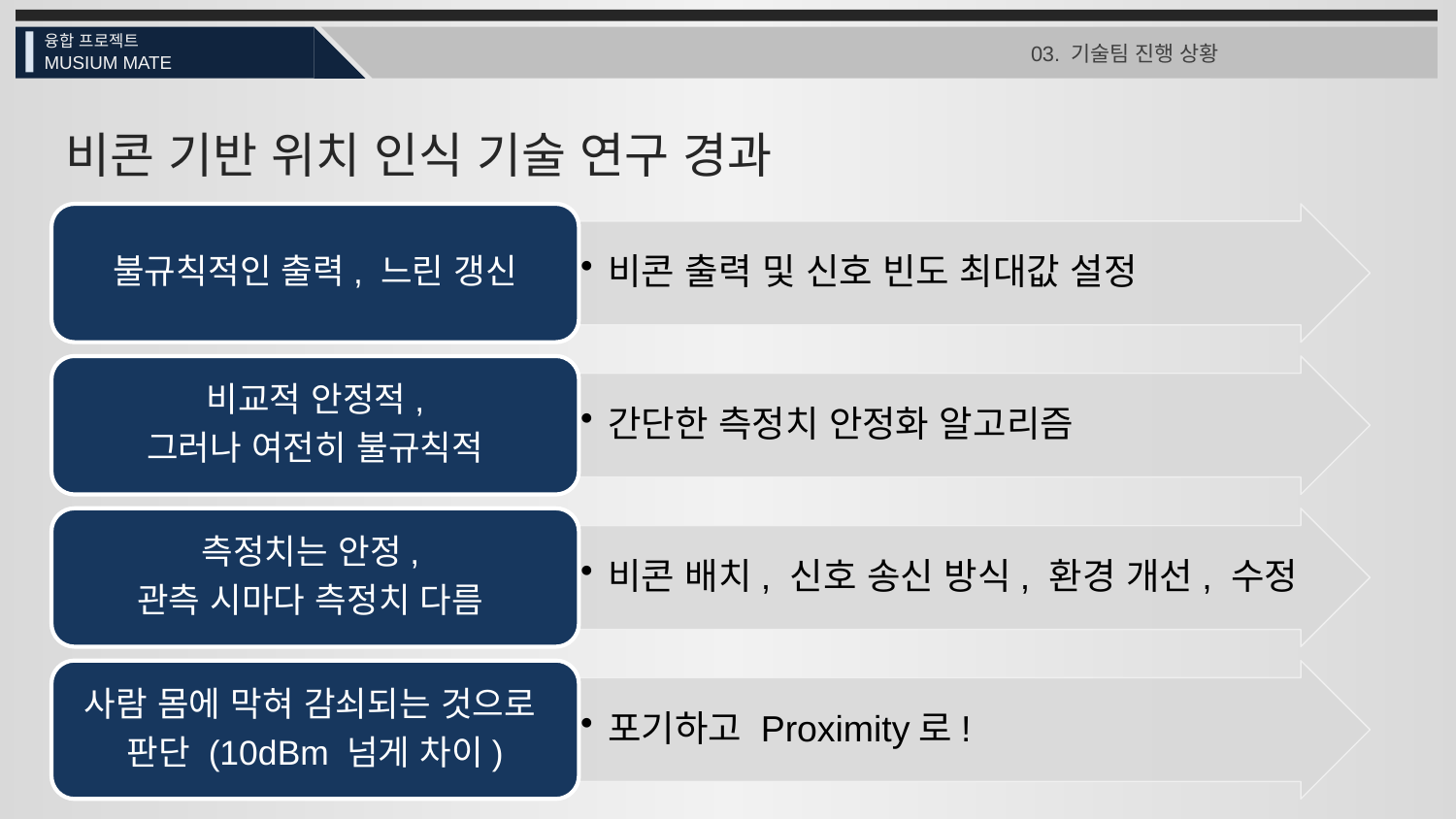

융합 프로젝트

03. 기술팀 진행 상황
MUSIUM MATE
비콘 기반 위치 인식 기술 연구 경과
불규칙적인 출력, 느린 갱신
비콘 출력 및 신호 빈도 최대값 설정
비교적 안정적,
그러나 여전히 불규칙적
간단한 측정치 안정화 알고리즘
측정치는 안정,
관측 시마다 측정치 다름
비콘 배치, 신호 송신 방식, 환경 개선, 수정
사람 몸에 막혀 감쇠되는 것으로
판단 (10dBm 넘게 차이)
포기하고 Proximity로!